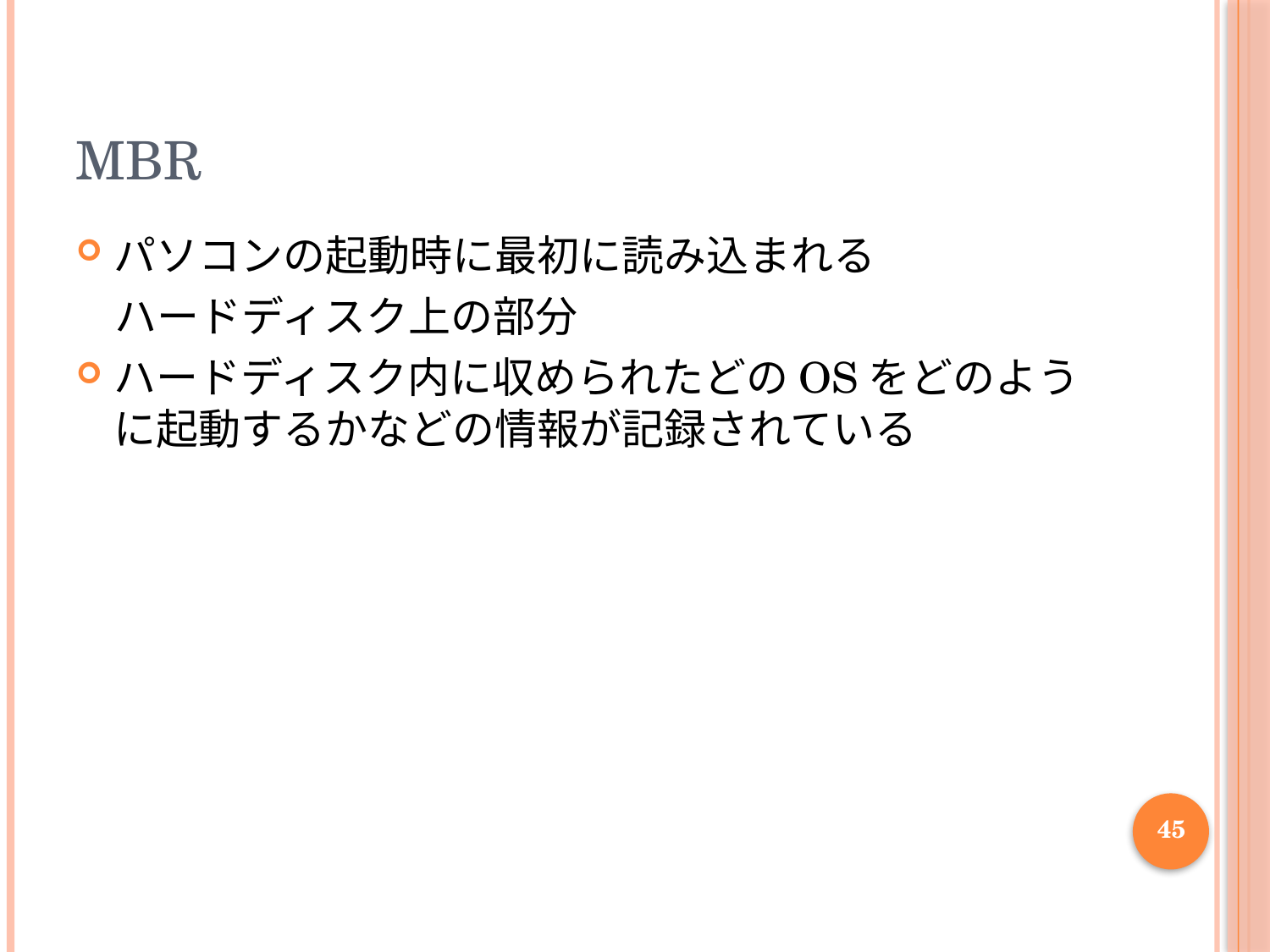

# MBR
パソコンの起動時に最初に読み込まれる
   ハードディスク上の部分
ハードディスク内に収められたどのOSをどのように起動するかなどの情報が記録されている
45